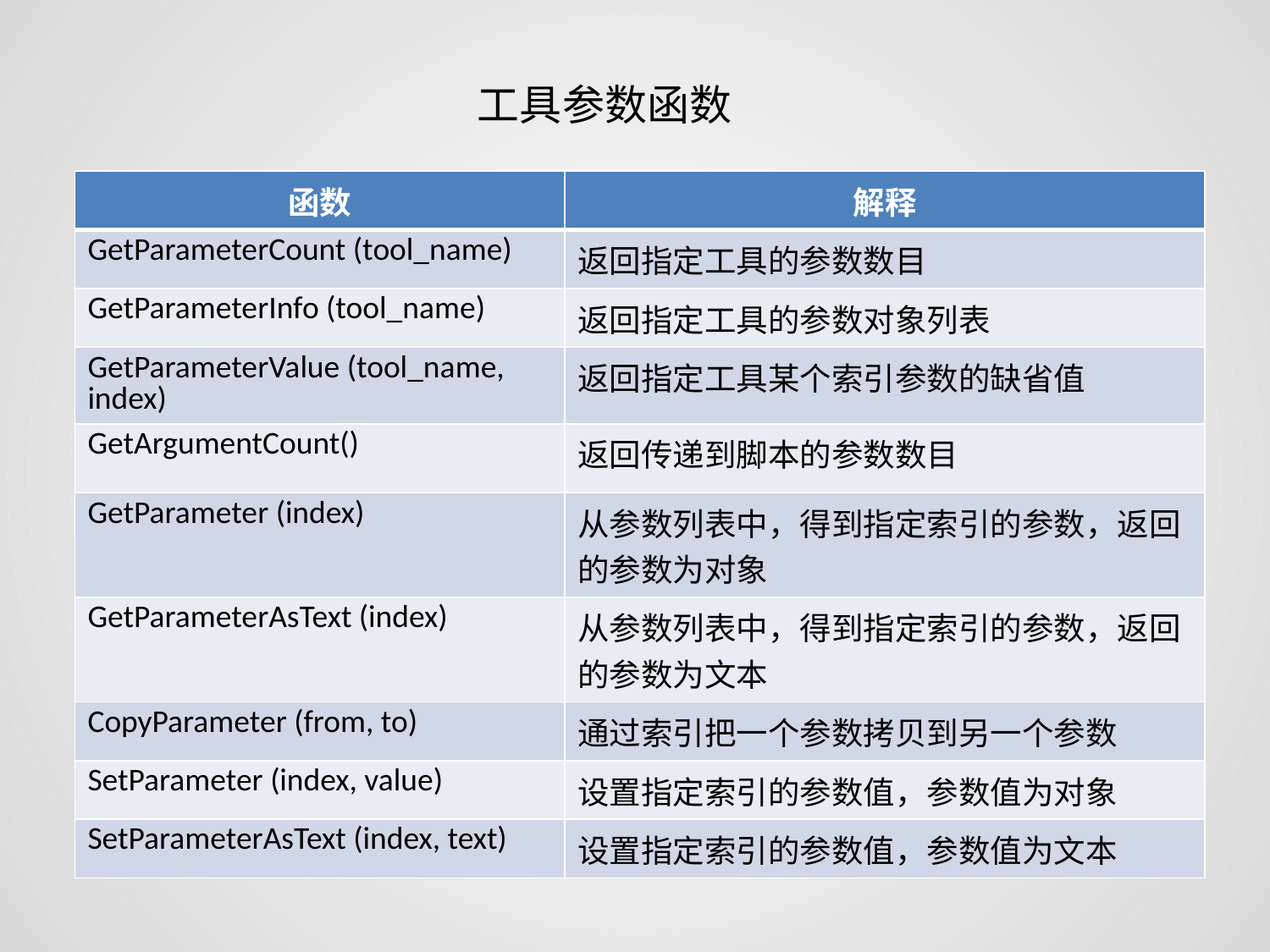

工具参数函数
| 函数 | 解释 |
| --- | --- |
| GetParameterCount (tool\_name) | 返回指定工具的参数数目 |
| GetParameterInfo (tool\_name) | 返回指定工具的参数对象列表 |
| GetParameterValue (tool\_name, index) | 返回指定工具某个索引参数的缺省值 |
| GetArgumentCount() | 返回传递到脚本的参数数目 |
| GetParameter (index) | 从参数列表中，得到指定索引的参数，返回的参数为对象 |
| GetParameterAsText (index) | 从参数列表中，得到指定索引的参数，返回的参数为文本 |
| CopyParameter (from, to) | 通过索引把一个参数拷贝到另一个参数 |
| SetParameter (index, value) | 设置指定索引的参数值，参数值为对象 |
| SetParameterAsText (index, text) | 设置指定索引的参数值，参数值为文本 |